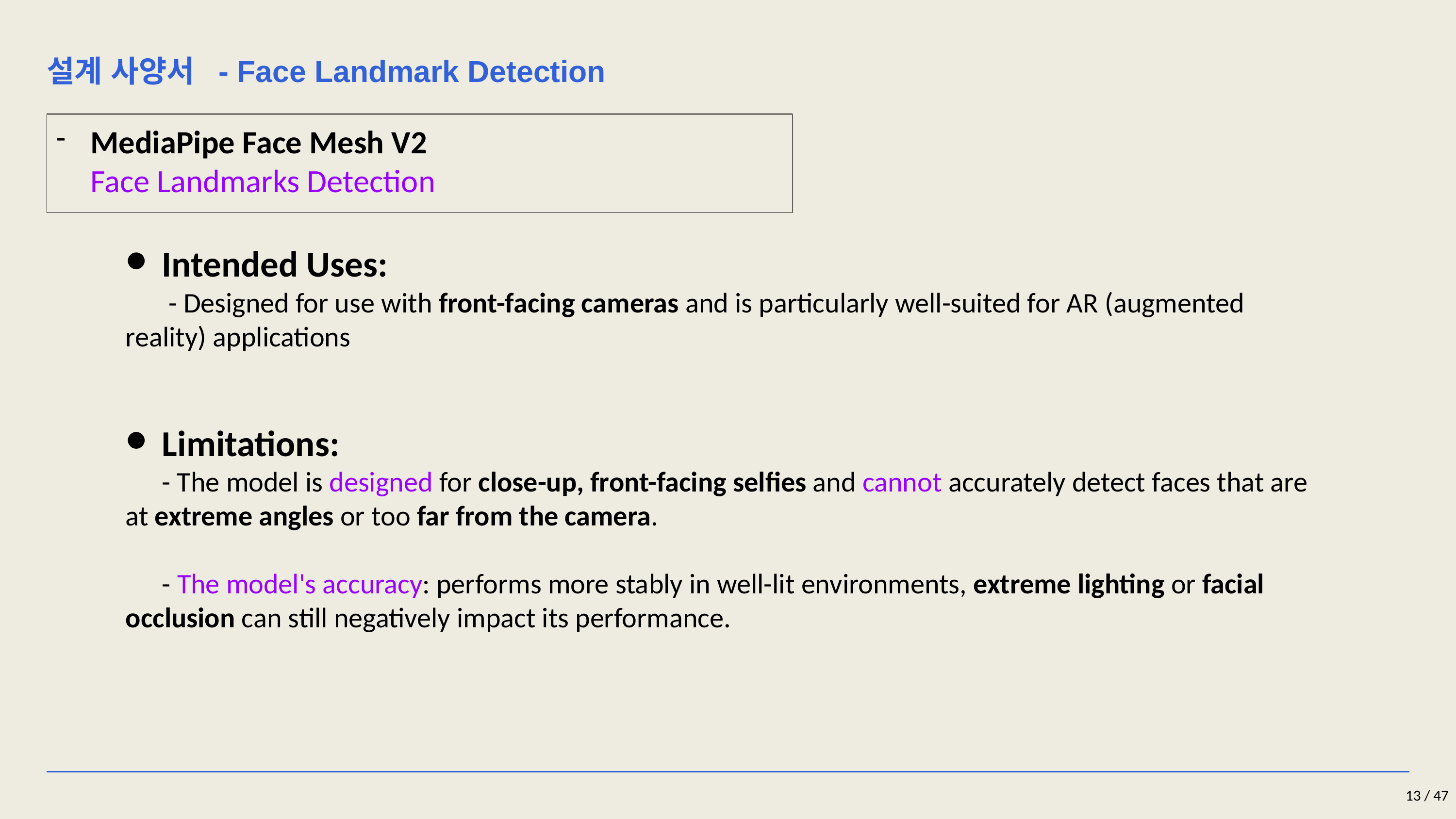

설계 사양서  - Face Landmark Detection
MediaPipe Face Mesh V2
Face Landmarks Detection

Intended Uses:
 - Designed for use with front-facing cameras and is particularly well-suited for AR (augmented reality) applications

Limitations:
- The model is designed for close-up, front-facing selfies and cannot accurately detect faces that are at extreme angles or too far from the camera.

- The model's accuracy: performs more stably in well-lit environments, extreme lighting or facial occlusion can still negatively impact its performance.

13 / 47